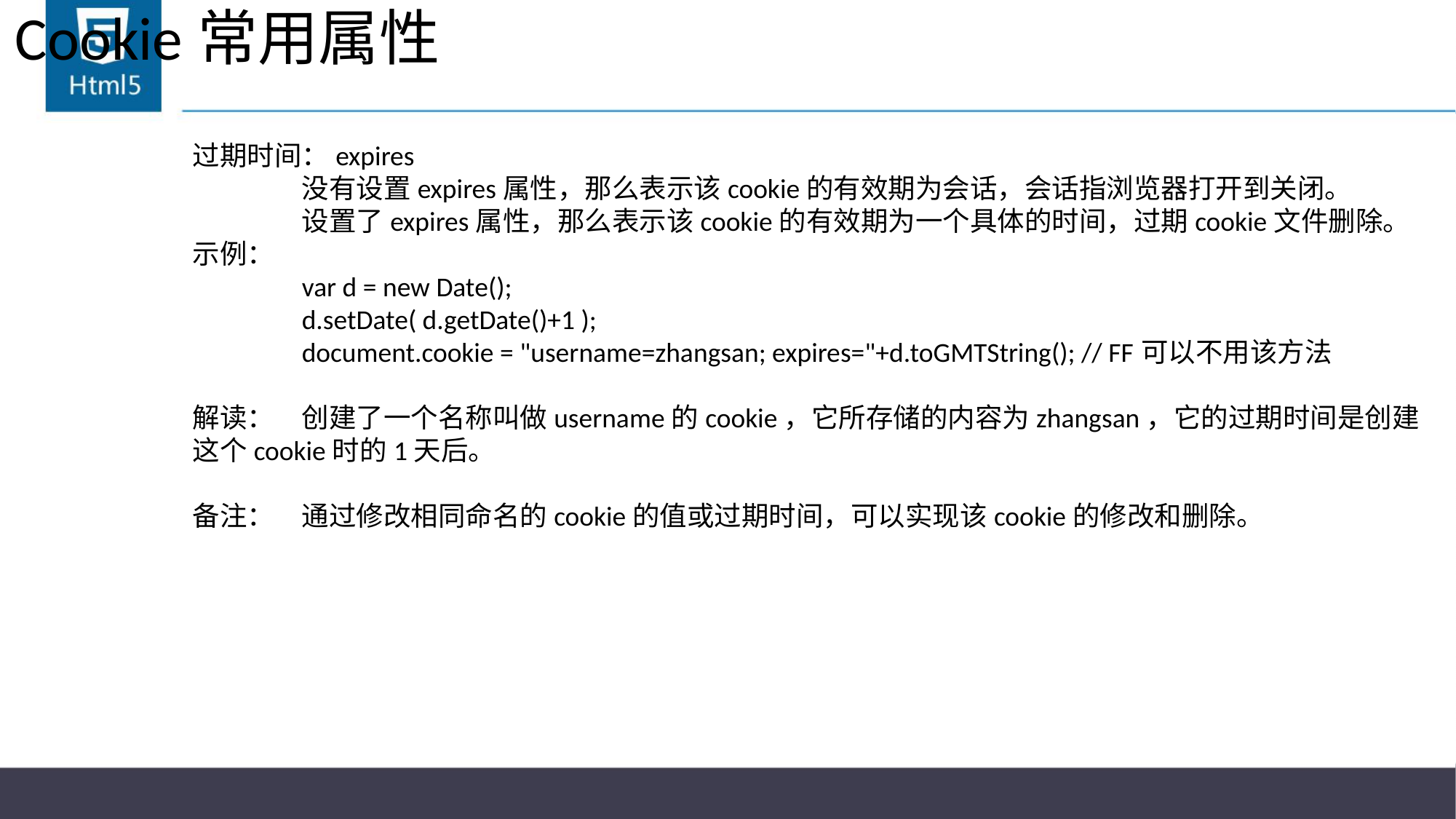

# Cookie常用属性
过期时间：expires
	没有设置expires属性，那么表示该cookie的有效期为会话，会话指浏览器打开到关闭。
	设置了expires属性，那么表示该cookie的有效期为一个具体的时间，过期cookie文件删除。
示例：
	var d = new Date();
	d.setDate( d.getDate()+1 );
	document.cookie = "username=zhangsan; expires="+d.toGMTString(); // FF可以不用该方法

解读：	创建了一个名称叫做username的cookie，它所存储的内容为zhangsan，它的过期时间是创建这个cookie时的1天后。

备注：	通过修改相同命名的cookie的值或过期时间，可以实现该cookie的修改和删除。